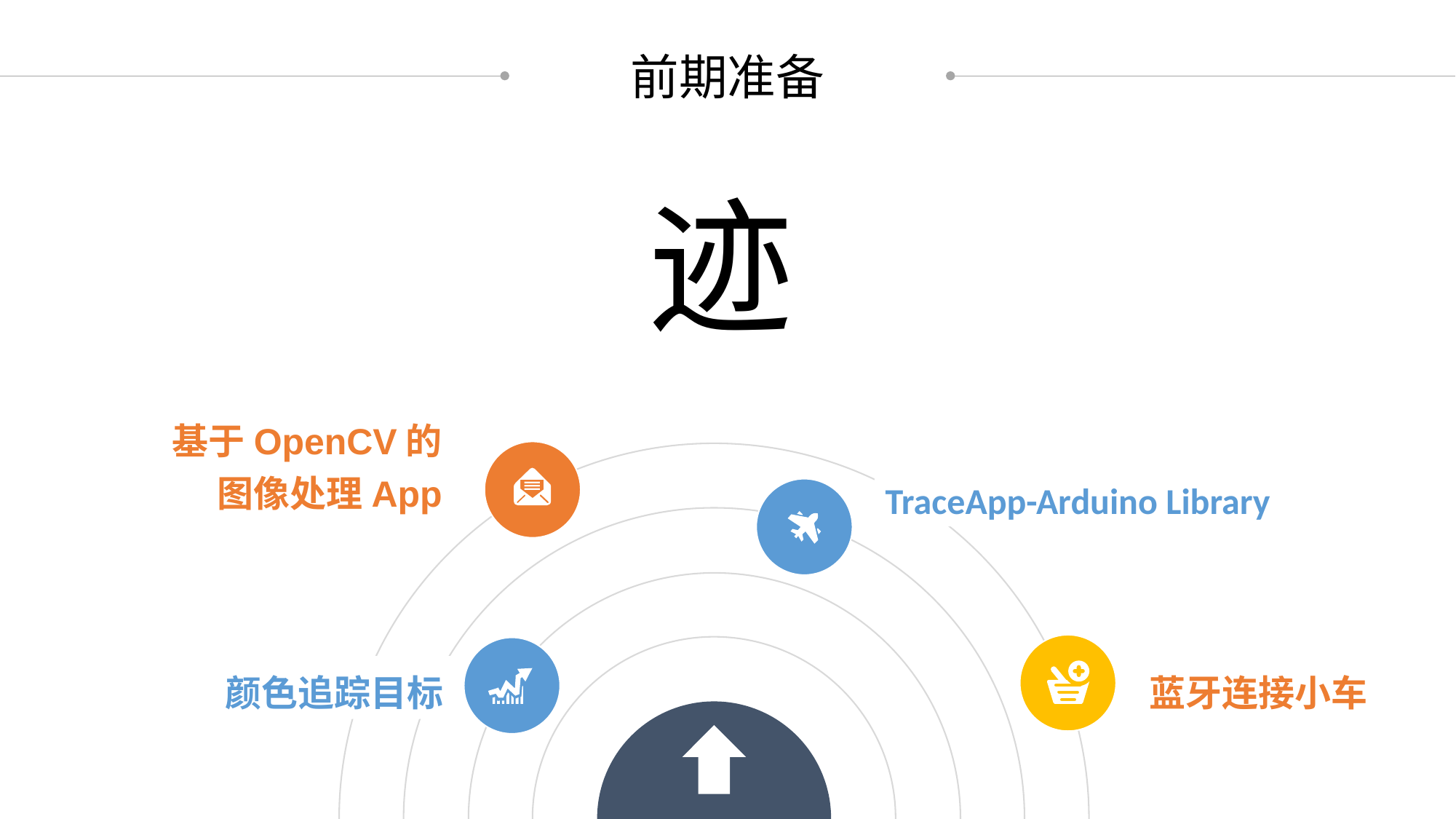

前期准备
迹
基于OpenCV的图像处理App

TraceApp-Arduino Library
颜色追踪目标
蓝牙连接小车